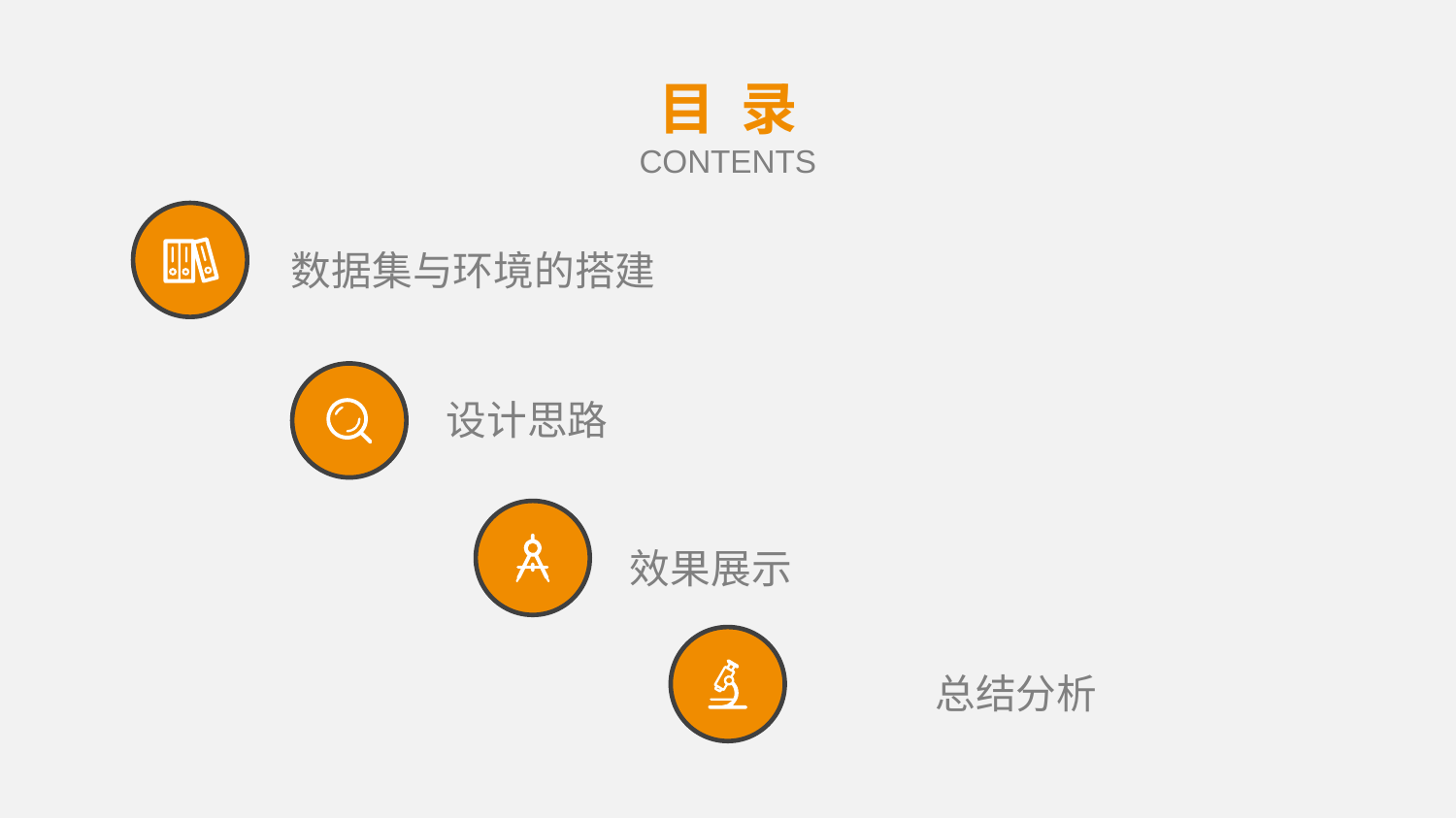

目  录
CONTENTS

数据集与环境的搭建

设计思路

效果展示

总结分析